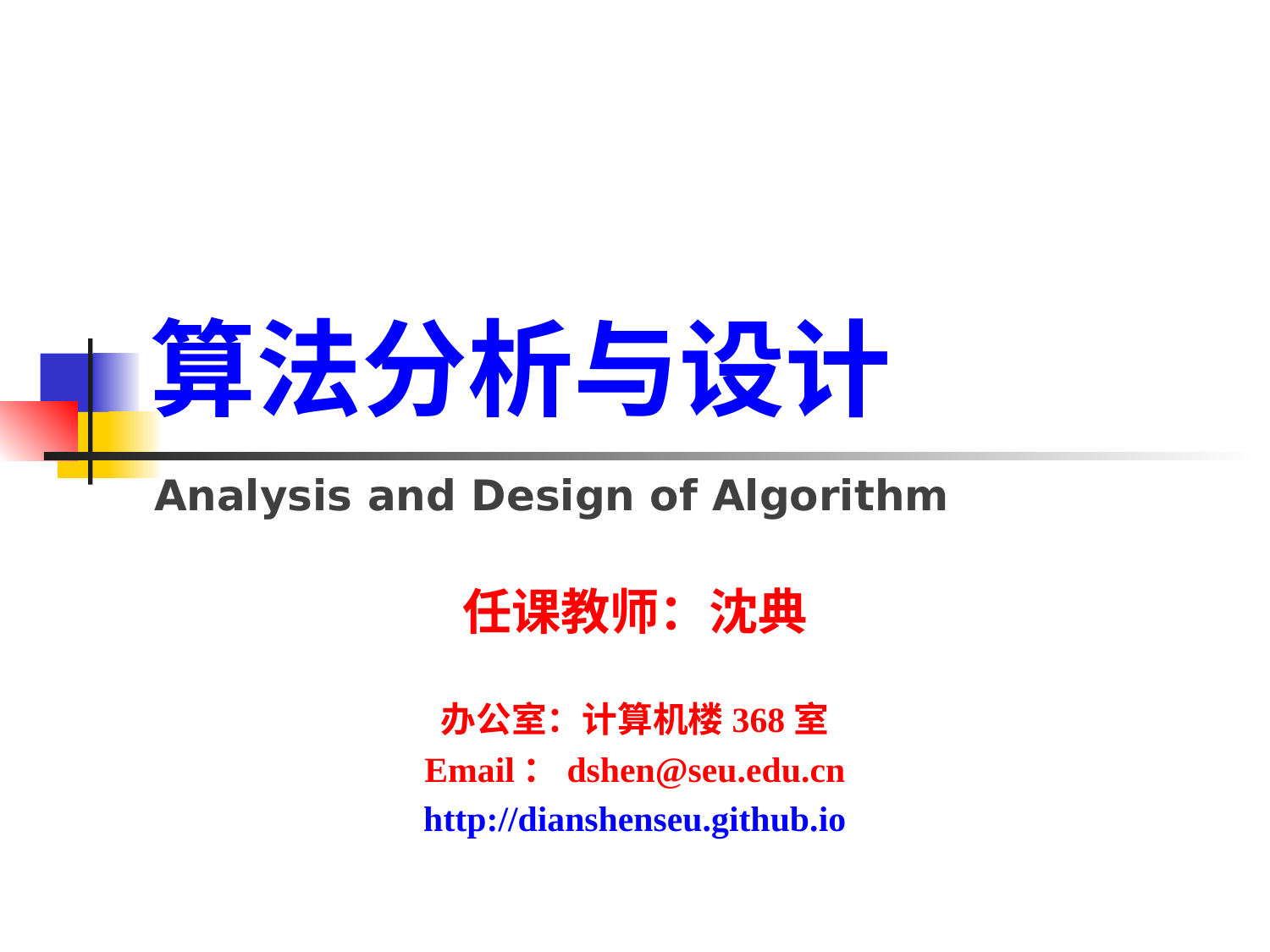

# 算法分析与设计
Analysis and Design of Algorithm
任课教师：沈典

办公室：计算机楼368室
Email：dshen@seu.edu.cn
http://dianshenseu.github.io